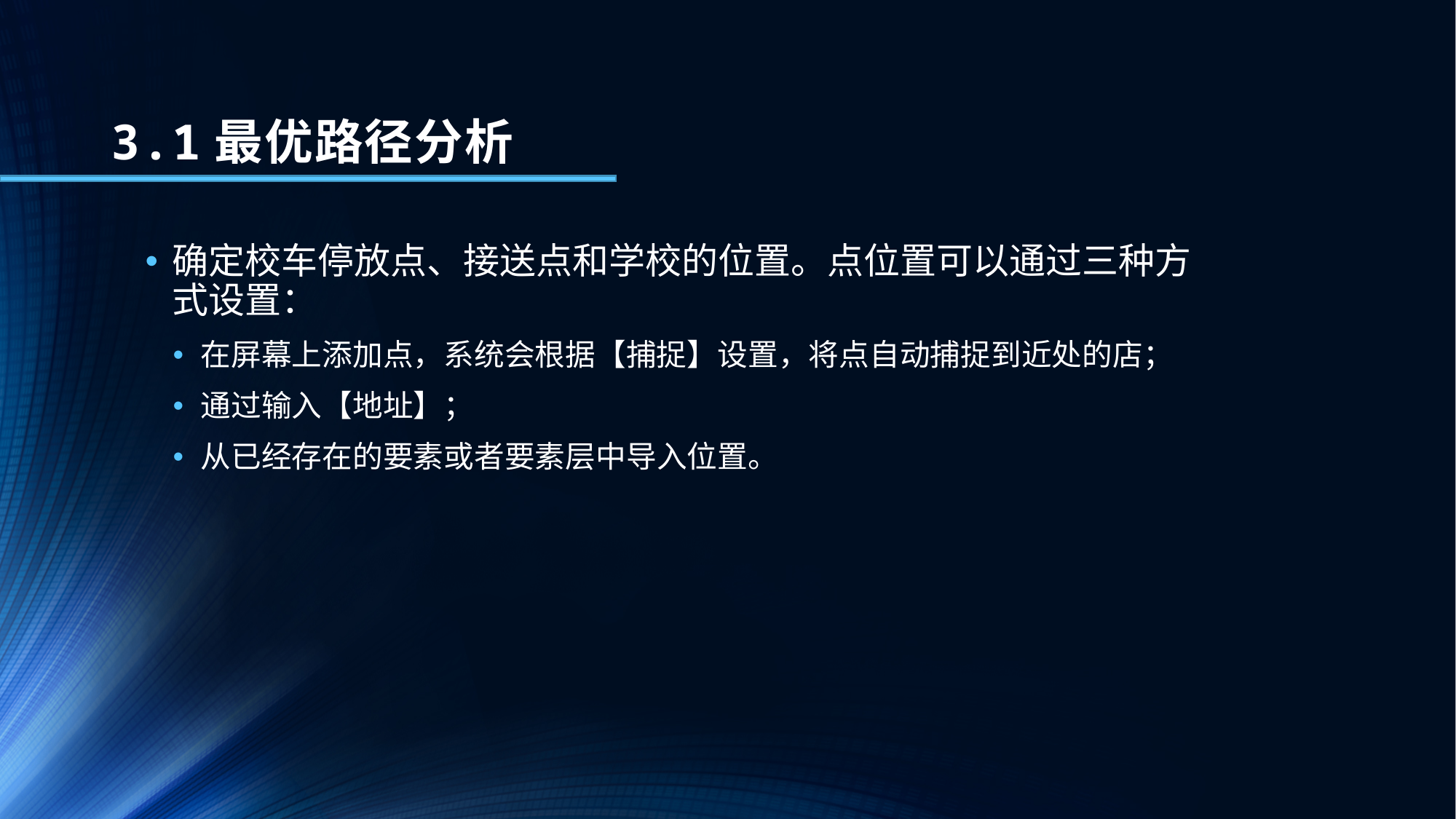

# 3.1最优路径分析
确定校车停放点、接送点和学校的位置。点位置可以通过三种方式设置：
在屏幕上添加点，系统会根据【捕捉】设置，将点自动捕捉到近处的店；
通过输入【地址】；
从已经存在的要素或者要素层中导入位置。